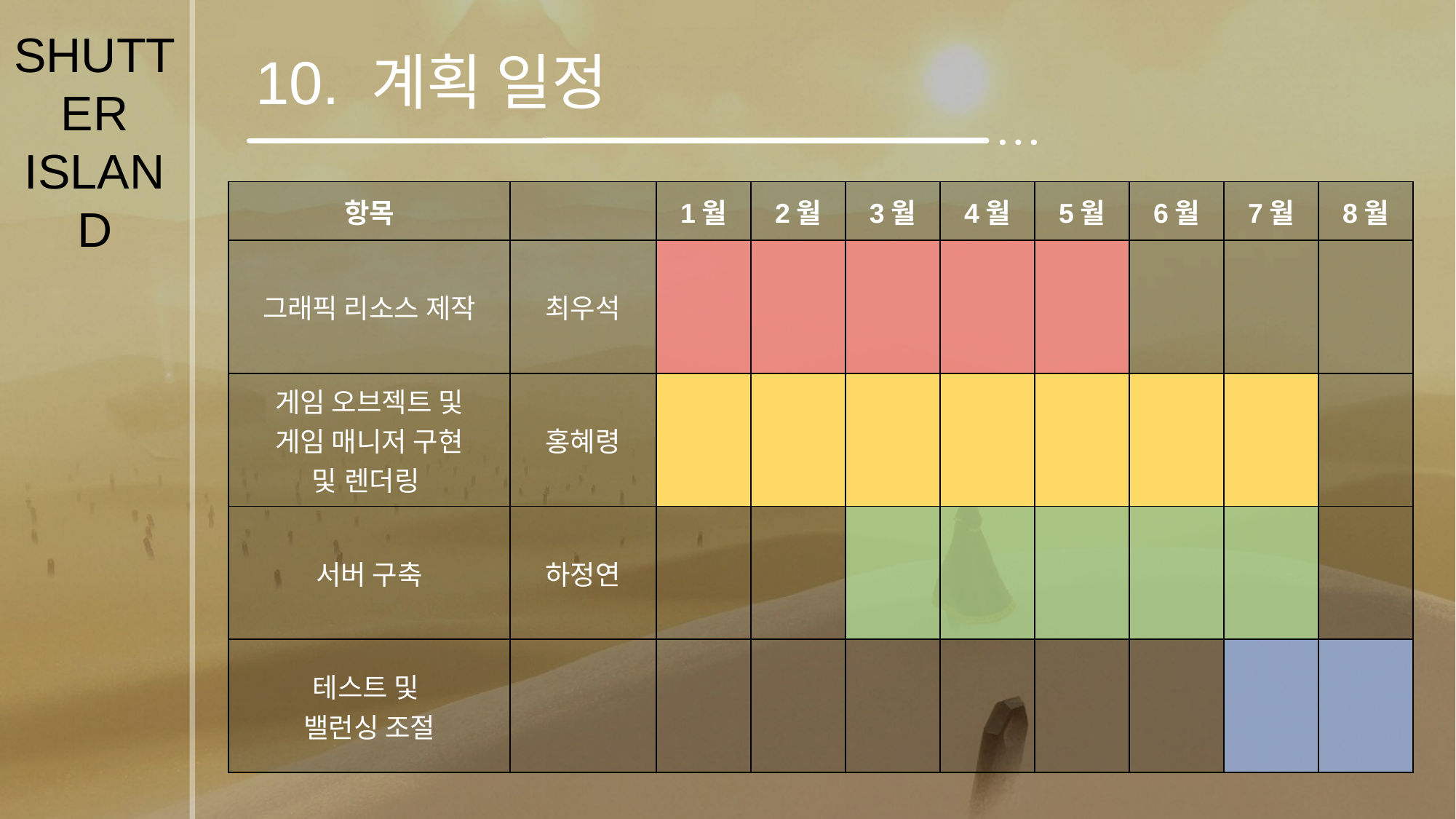

SHUTTER
ISLAND
10. 계획 일정

| 항목 |  | 1월 | 2월 | 3월 | 4월 | 5월 | 6월 | 7월 | 8월 |
| --- | --- | --- | --- | --- | --- | --- | --- | --- | --- |
| 그래픽 리소스 제작 | 최우석 |  |  |  |  |  |  |  |  |
| 게임 오브젝트 및 게임 매니저 구현 및 렌더링 | 홍혜령 |  |  |  |  |  |  |  |  |
| 서버 구축 | 하정연 |  |  |  |  |  |  |  |  |
| 테스트 및 밸런싱 조절 |  |  |  |  |  |  |  |  |  |